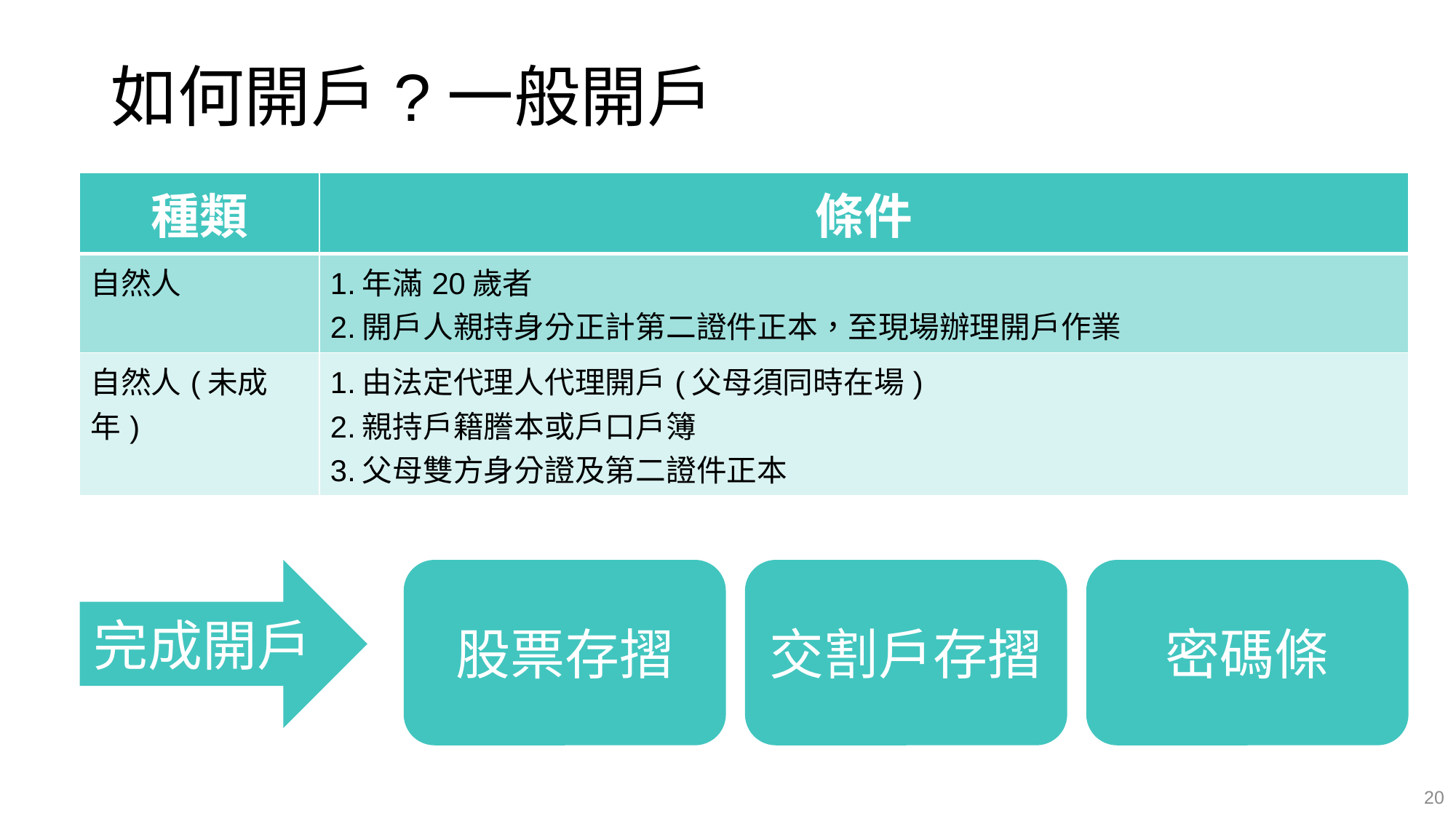

# 如何開戶?一般開戶
| 種類 | 條件 |
| --- | --- |
| 自然人 | 1.年滿20歲者 2.開戶人親持身分正計第二證件正本，至現場辦理開戶作業 |
| 自然人(未成年) | 1.由法定代理人代理開戶(父母須同時在場) 2.親持戶籍謄本或戶口戶簿 3.父母雙方身分證及第二證件正本 |
完成開戶
交割戶存摺
股票存摺
密碼條
20